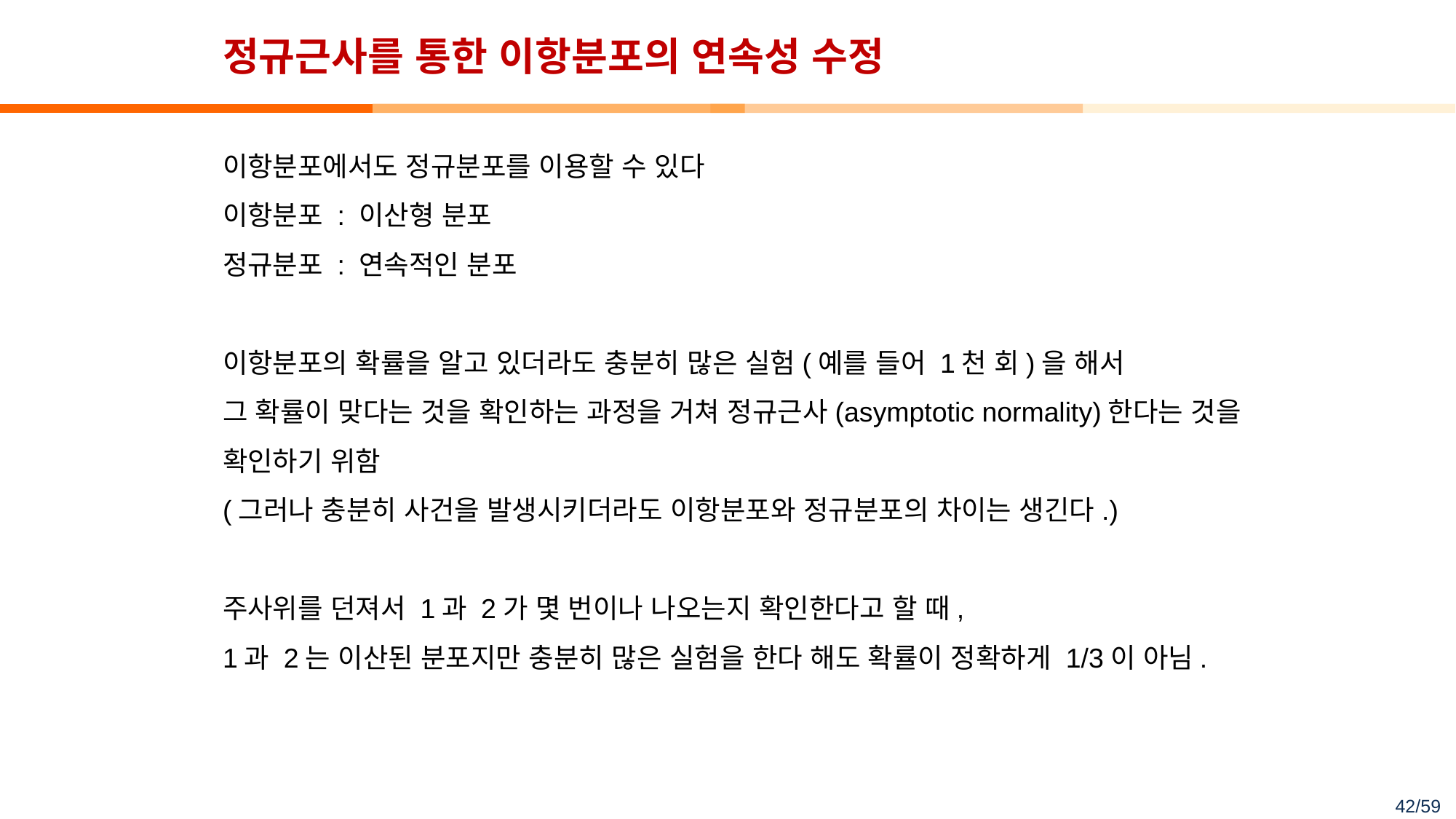

# 정규근사를 통한 이항분포의 연속성 수정
이항분포에서도 정규분포를 이용할 수 있다
이항분포 : 이산형 분포
정규분포 : 연속적인 분포

이항분포의 확률을 알고 있더라도 충분히 많은 실험(예를 들어 1천 회)을 해서
그 확률이 맞다는 것을 확인하는 과정을 거쳐 정규근사(asymptotic normality)한다는 것을 확인하기 위함
(그러나 충분히 사건을 발생시키더라도 이항분포와 정규분포의 차이는 생긴다.)

주사위를 던져서 1과 2가 몇 번이나 나오는지 확인한다고 할 때,
1과 2는 이산된 분포지만 충분히 많은 실험을 한다 해도 확률이 정확하게 1/3이 아님.